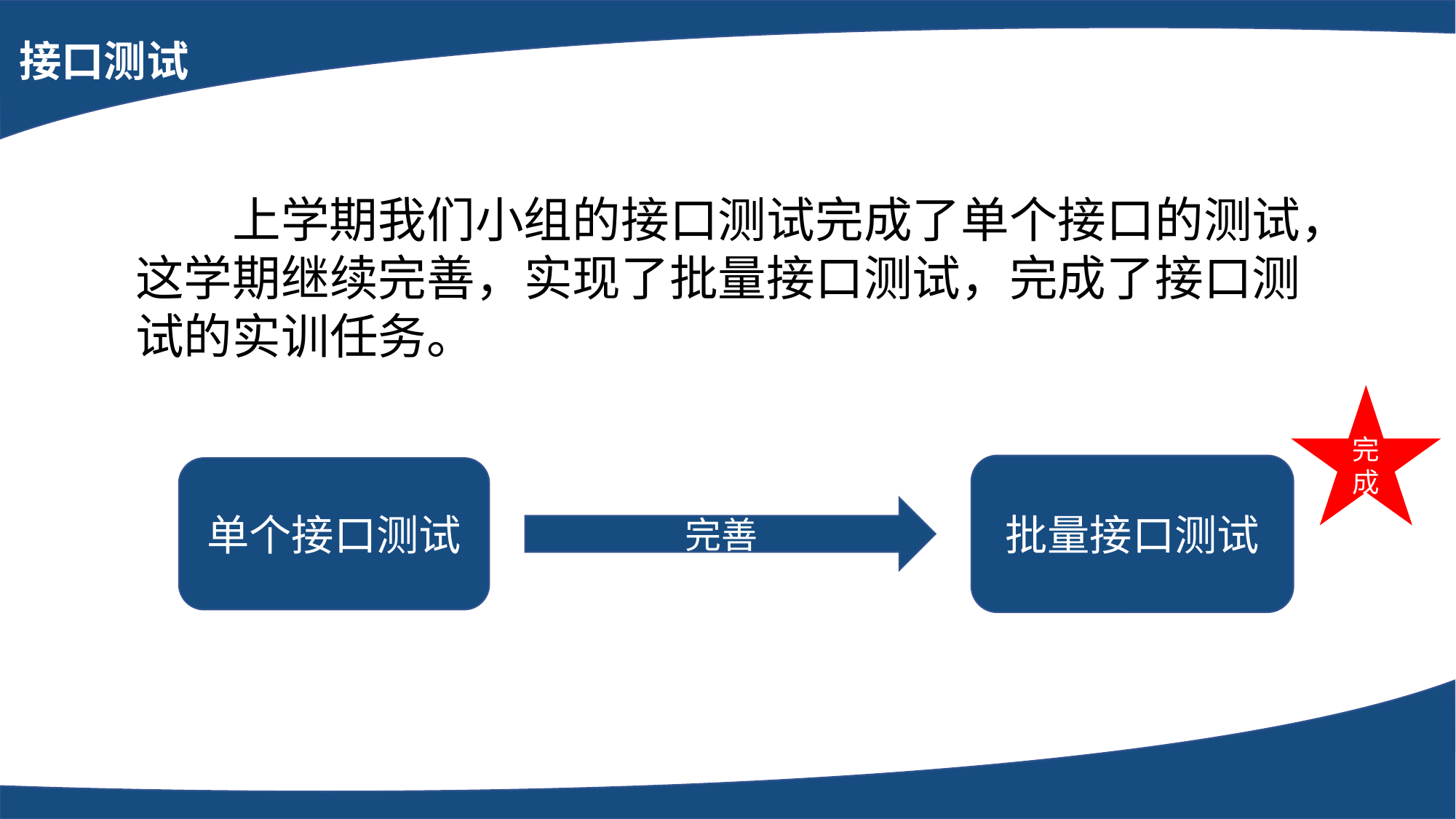

接口测试
上学期我们小组的接口测试完成了单个接口的测试，这学期继续完善，实现了批量接口测试，完成了接口测试的实训任务。
完成
批量接口测试
单个接口测试
完善